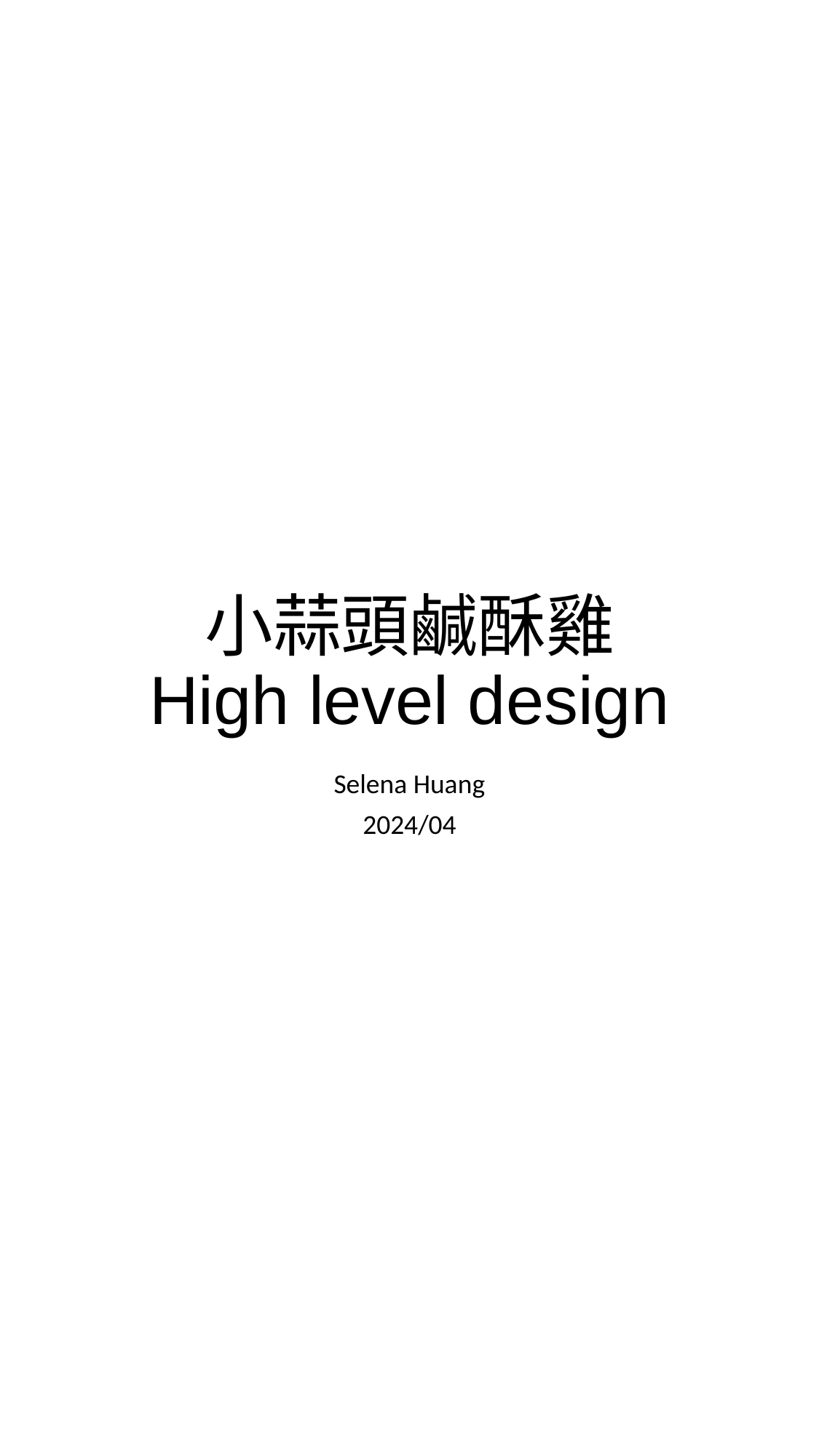

# 小蒜頭鹹酥雞 High level design
Selena Huang
2024/04